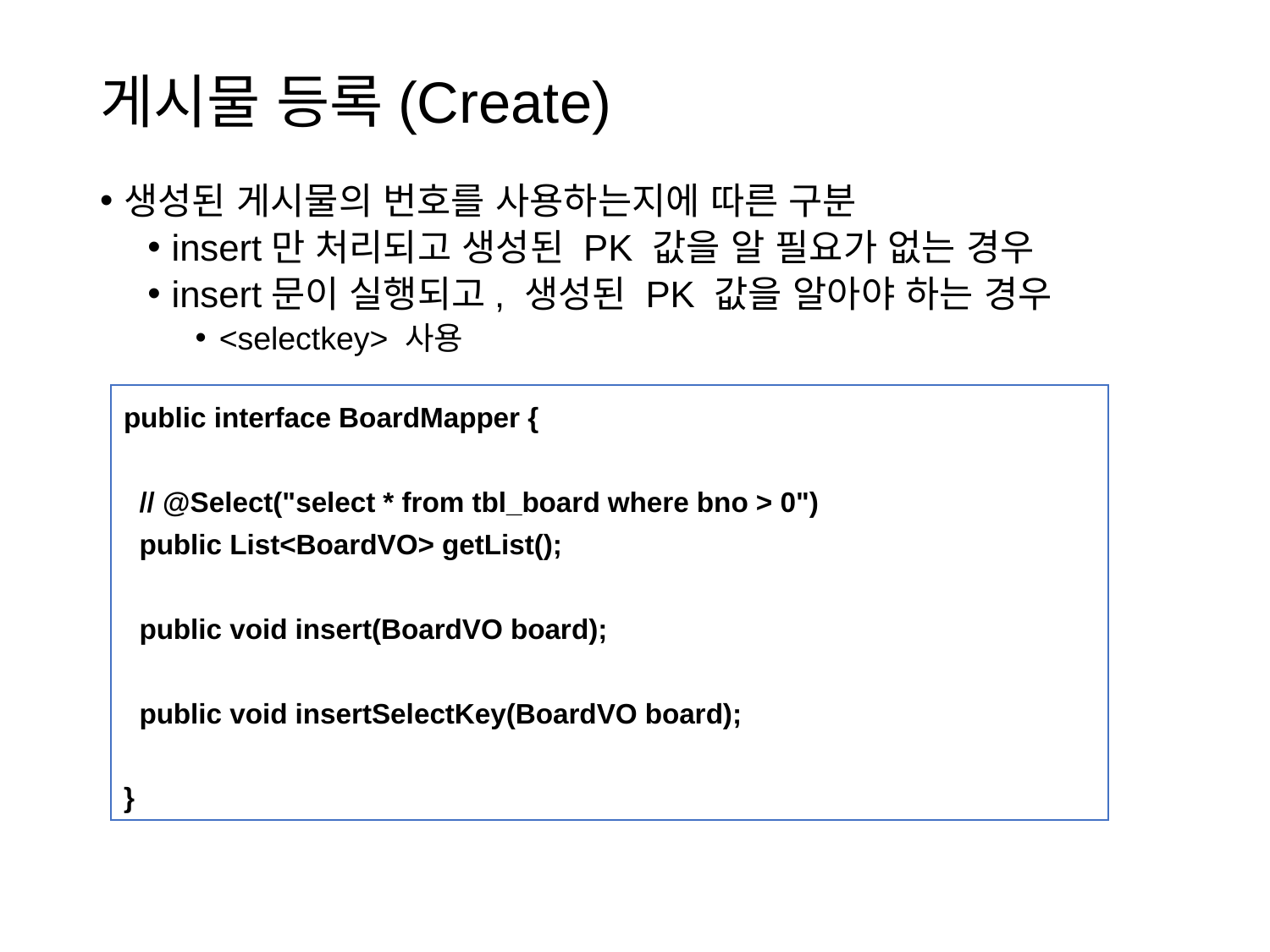

# 게시물 등록(Create)
생성된 게시물의 번호를 사용하는지에 따른 구분
insert만 처리되고 생성된 PK 값을 알 필요가 없는 경우
insert문이 실행되고, 생성된 PK 값을 알아야 하는 경우
<selectkey> 사용

public interface BoardMapper {

  // @Select("select * from tbl_board where bno > 0")
  public List<BoardVO> getList();

  public void insert(BoardVO board);

  public void insertSelectKey(BoardVO board);

}